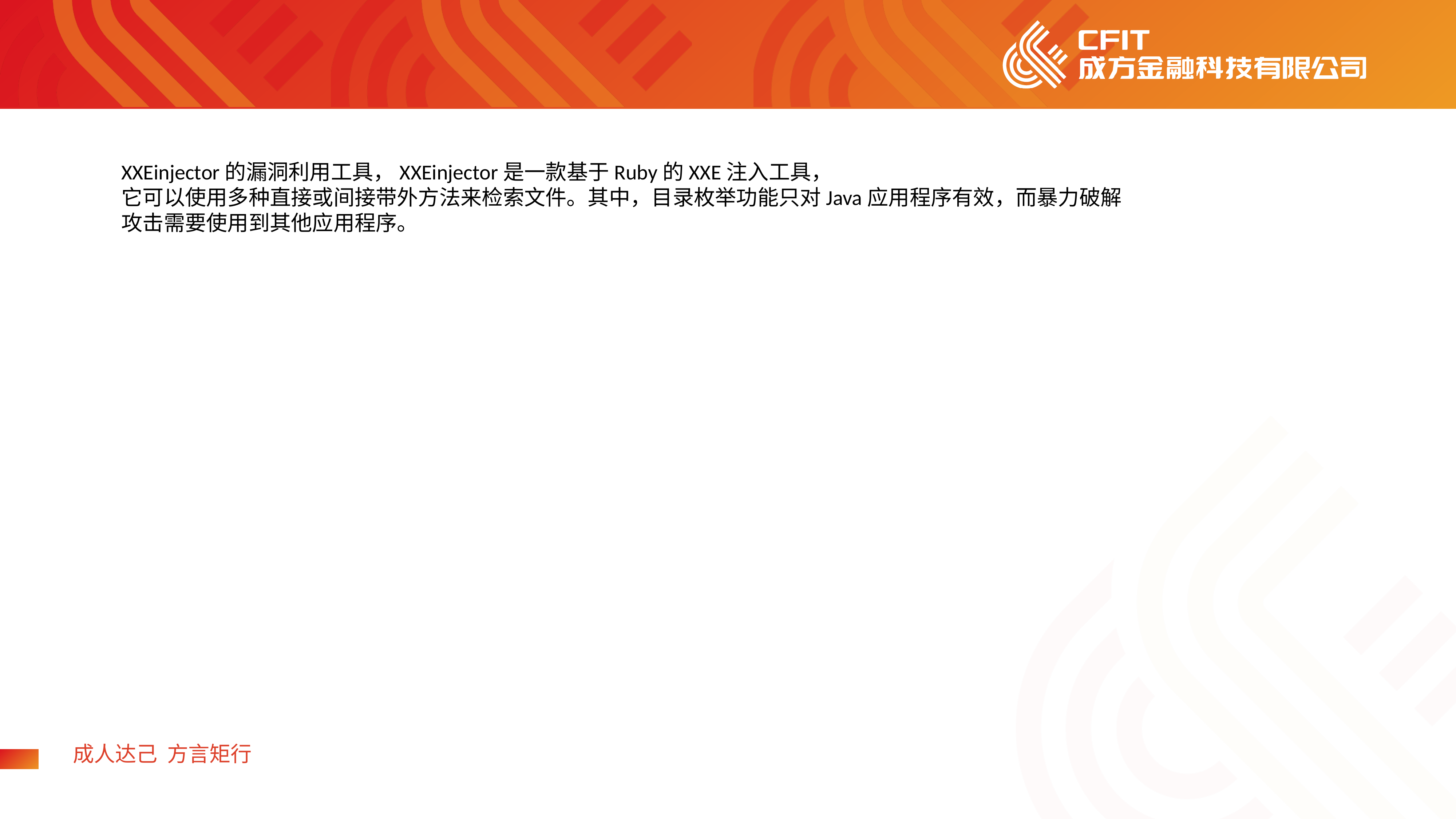

XXEinjector的漏洞利用工具，XXEinjector是一款基于Ruby的XXE注入工具，
它可以使用多种直接或间接带外方法来检索文件。其中，目录枚举功能只对Java应用程序有效，而暴力破解
攻击需要使用到其他应用程序。